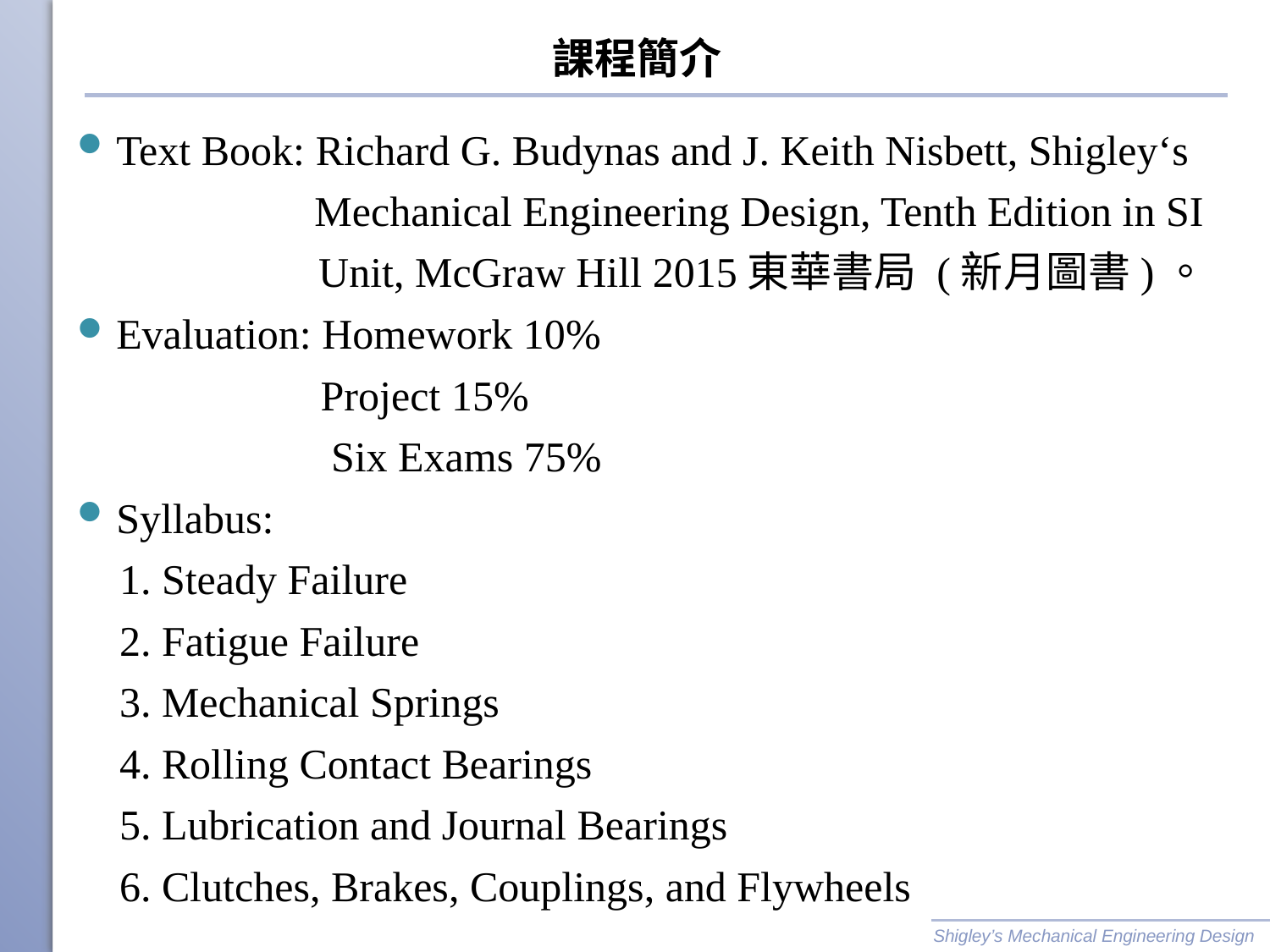

# 課程簡介
Text Book: Richard G. Budynas and J. Keith Nisbett, Shigley‘s
Mechanical Engineering Design, Tenth Edition in SI
     Unit, McGraw Hill 2015東華書局 (新月圖書)。
Evaluation: Homework 10%
                       Project 15%
		Six Exams 75%
Syllabus:
    1. Steady Failure
    2. Fatigue Failure
    3. Mechanical Springs
    4. Rolling Contact Bearings
    5. Lubrication and Journal Bearings
    6. Clutches, Brakes, Couplings, and Flywheels

Shigley’s Mechanical Engineering Design